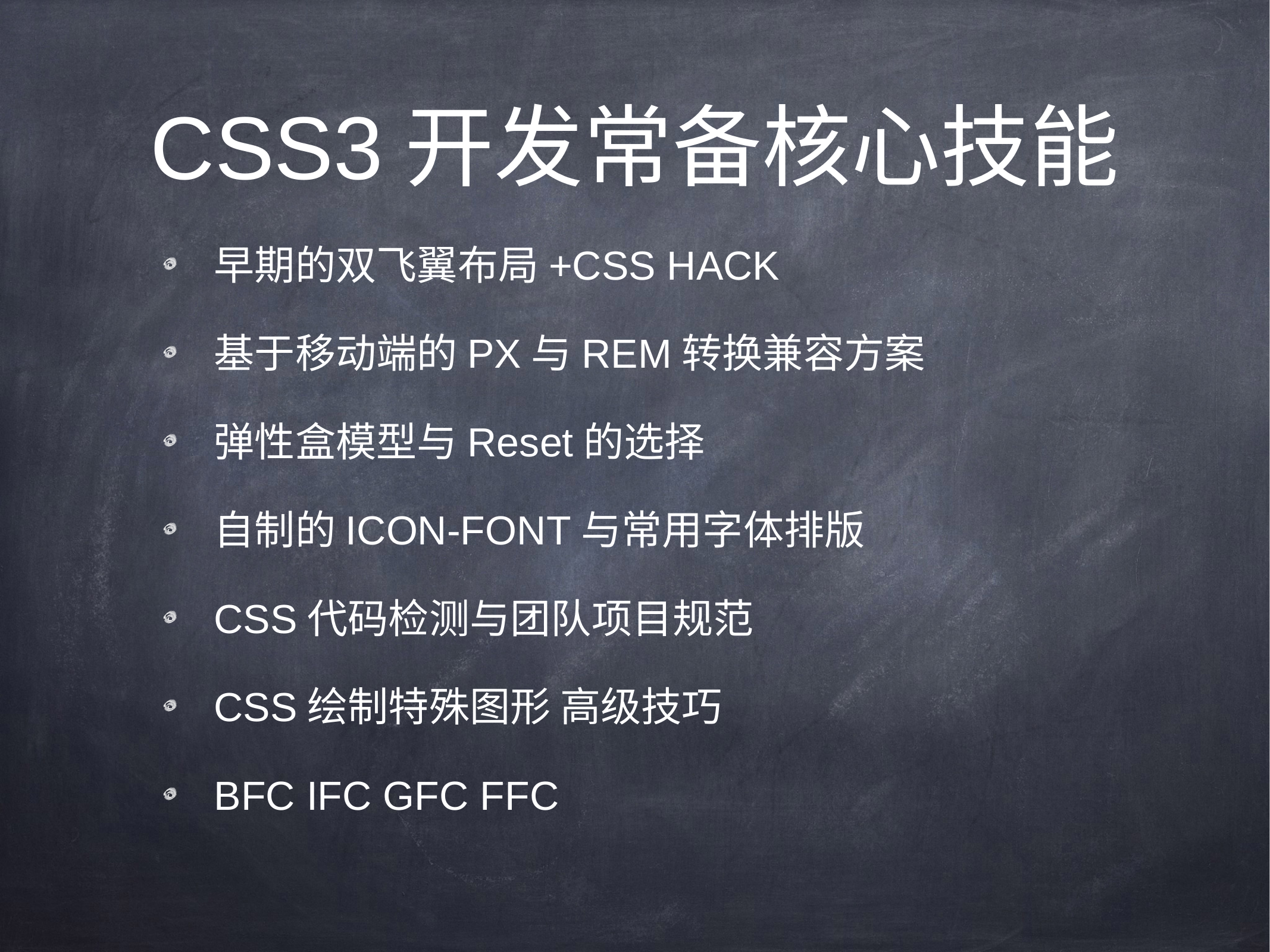

# CSS3开发常备核心技能
早期的双飞翼布局+CSS HACK
基于移动端的PX与REM转换兼容方案
弹性盒模型与Reset的选择
自制的ICON-FONT与常用字体排版
CSS代码检测与团队项目规范
CSS绘制特殊图形 高级技巧
BFC IFC GFC FFC